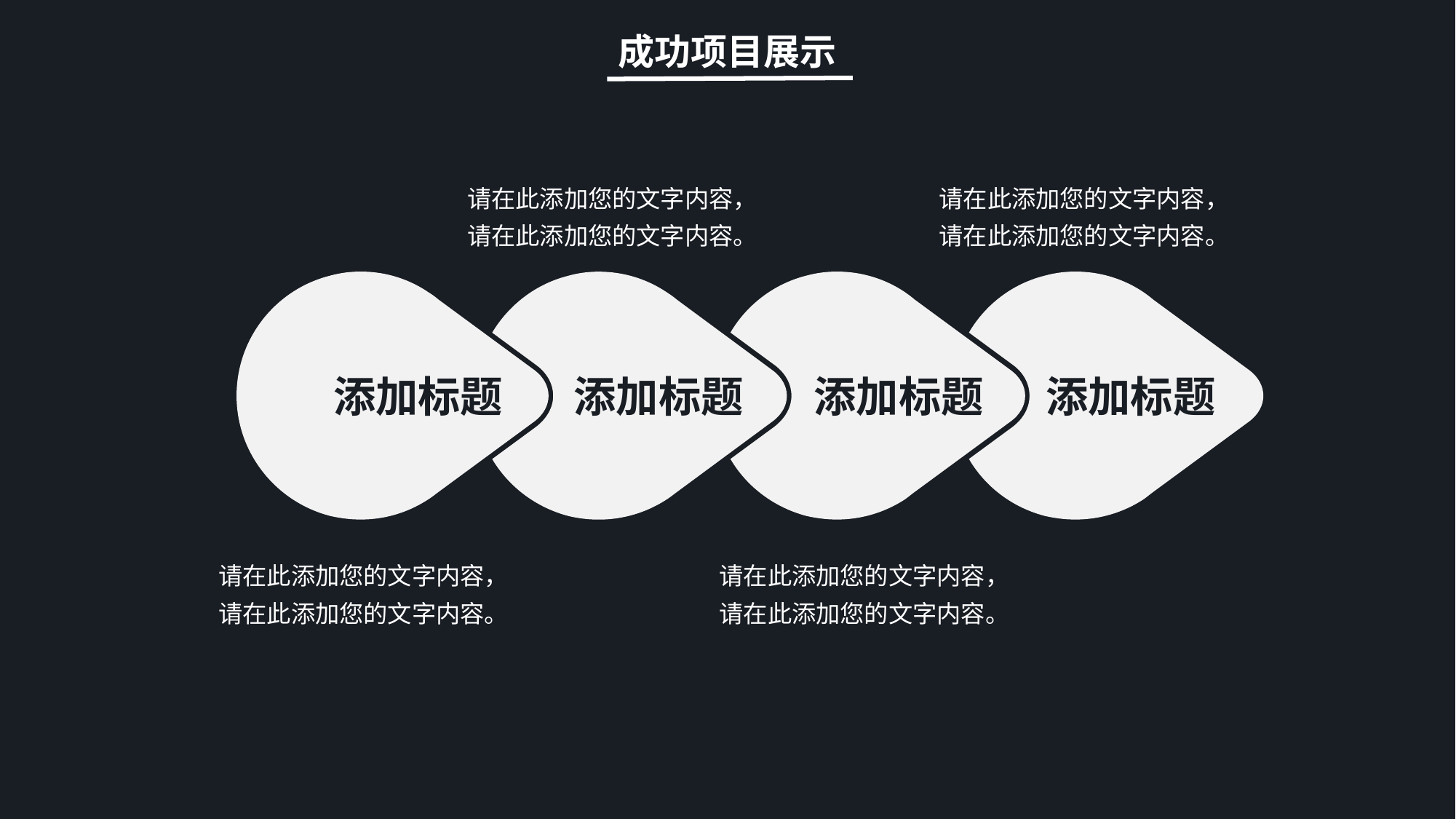

成功项目展示
请在此添加您的文字内容，
请在此添加您的文字内容。
请在此添加您的文字内容，
请在此添加您的文字内容。

添加标题
添加标题
添加标题
添加标题
请在此添加您的文字内容，
请在此添加您的文字内容。
请在此添加您的文字内容，
请在此添加您的文字内容。